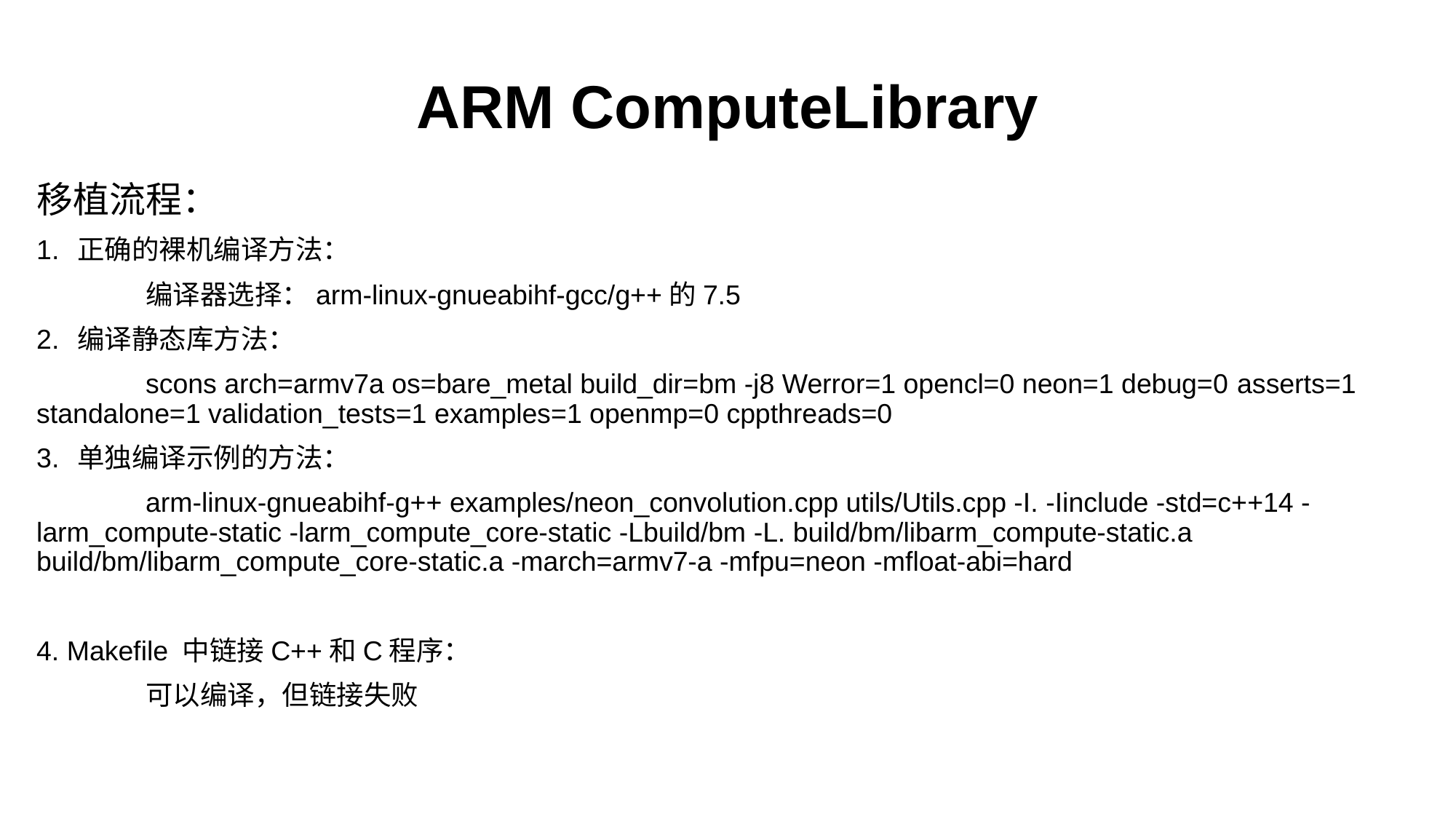

# ARM ComputeLibrary
移植流程：
正确的裸机编译方法：
	编译器选择：arm-linux-gnueabihf-gcc/g++的7.5
编译静态库方法：
	scons arch=armv7a os=bare_metal build_dir=bm -j8 Werror=1 opencl=0 neon=1 debug=0 	asserts=1 standalone=1 validation_tests=1 examples=1 openmp=0 cppthreads=0
单独编译示例的方法：
	arm-linux-gnueabihf-g++ examples/neon_convolution.cpp utils/Utils.cpp -I. -Iinclude -std=c++14 -larm_compute-static -larm_compute_core-static -Lbuild/bm -L. build/bm/libarm_compute-static.a build/bm/libarm_compute_core-static.a -march=armv7-a -mfpu=neon -mfloat-abi=hard

4. Makefile 中链接C++和C程序：
	可以编译，但链接失败